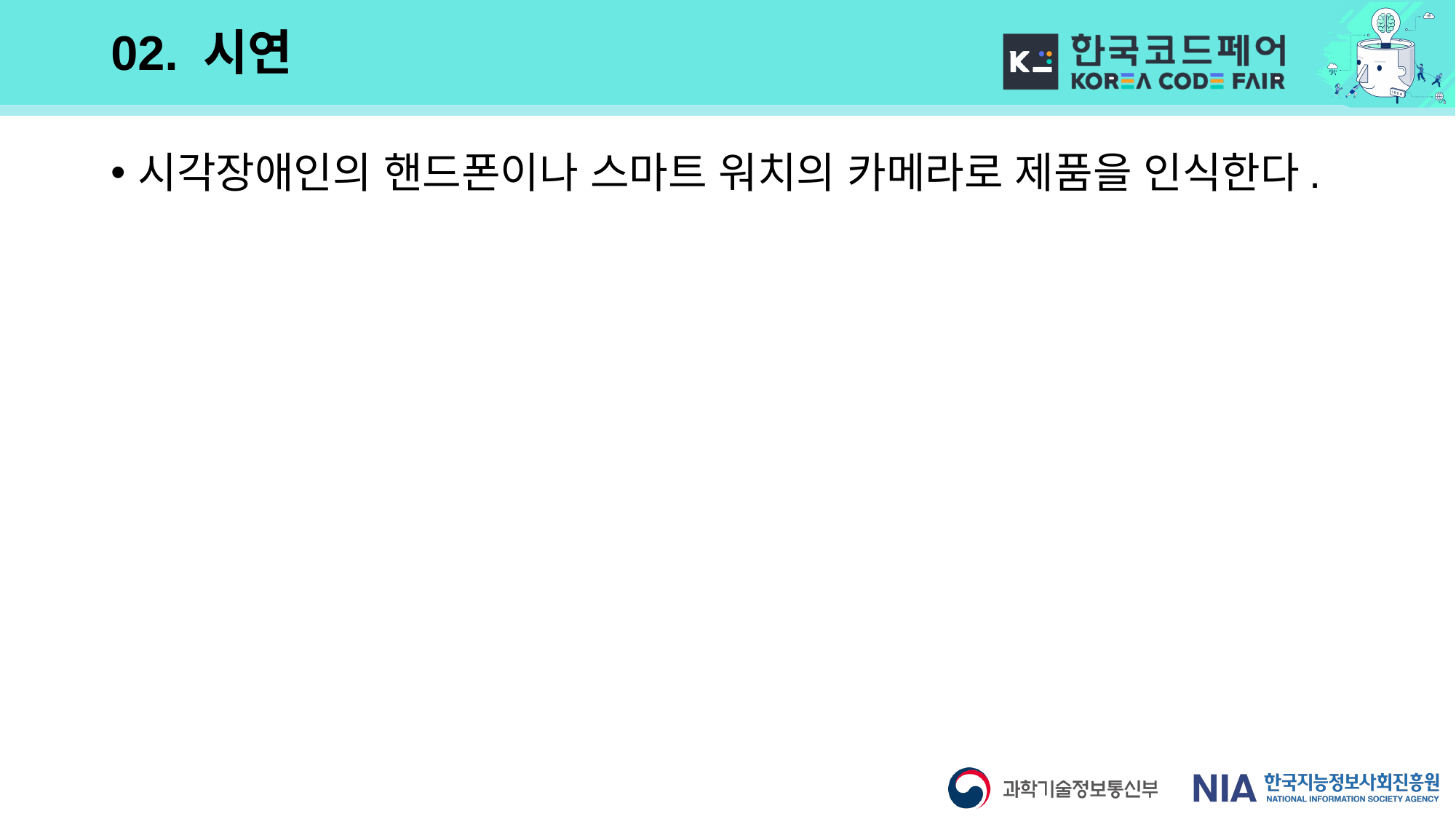

# 02. 시연
시각장애인의 핸드폰이나 스마트 워치의 카메라로 제품을 인식한다.